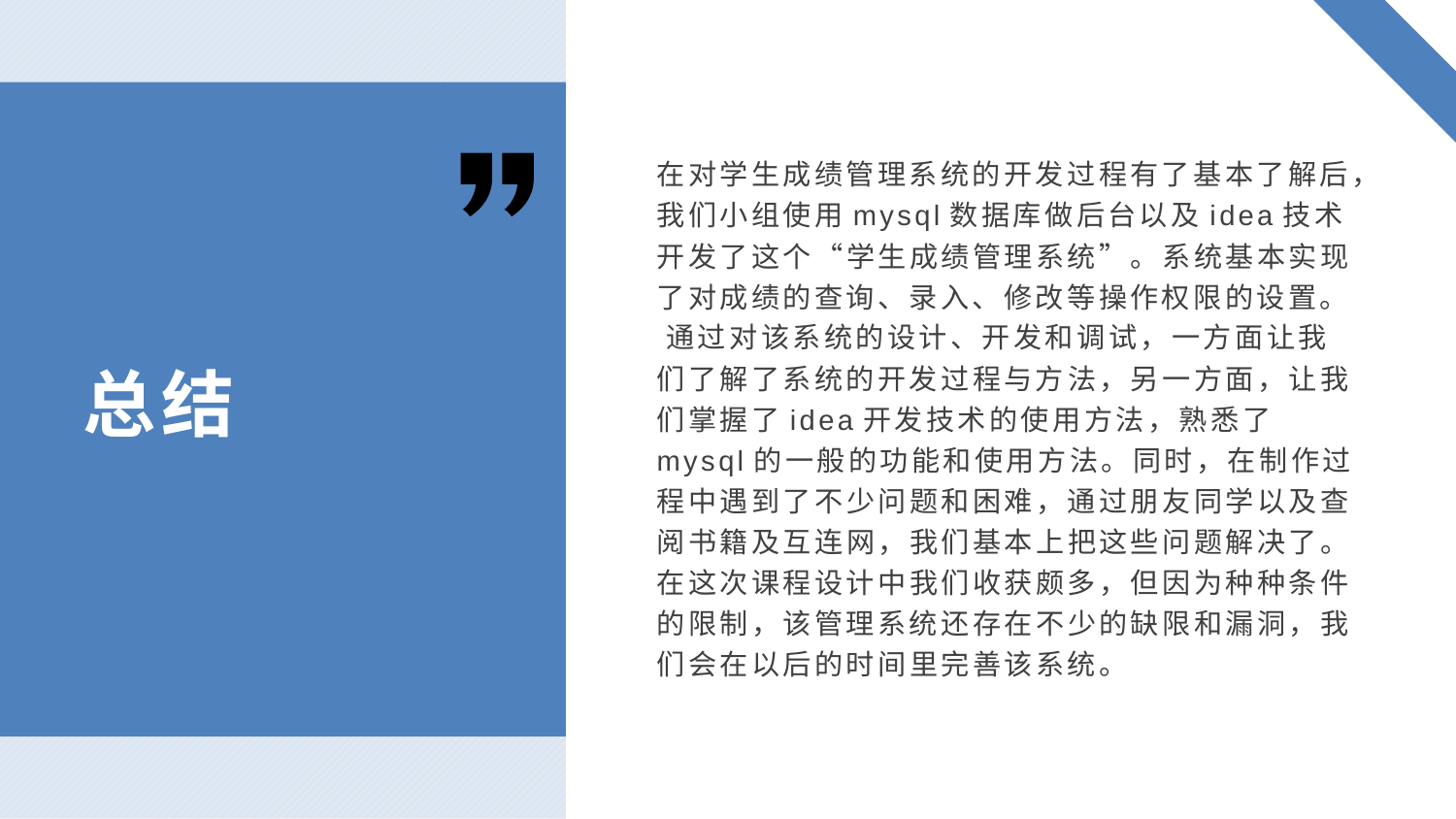

在对学生成绩管理系统的开发过程有了基本了解后，我们小组使用mysql数据库做后台以及idea技术开发了这个“学生成绩管理系统”。系统基本实现了对成绩的查询、录入、修改等操作权限的设置。  通过对该系统的设计、开发和调试，一方面让我们了解了系统的开发过程与方法，另一方面，让我们掌握了idea开发技术的使用方法，熟悉了mysql的一般的功能和使用方法。同时，在制作过程中遇到了不少问题和困难，通过朋友同学以及查阅书籍及互连网，我们基本上把这些问题解决了。在这次课程设计中我们收获颇多，但因为种种条件的限制，该管理系统还存在不少的缺限和漏洞，我们会在以后的时间里完善该系统。

总结